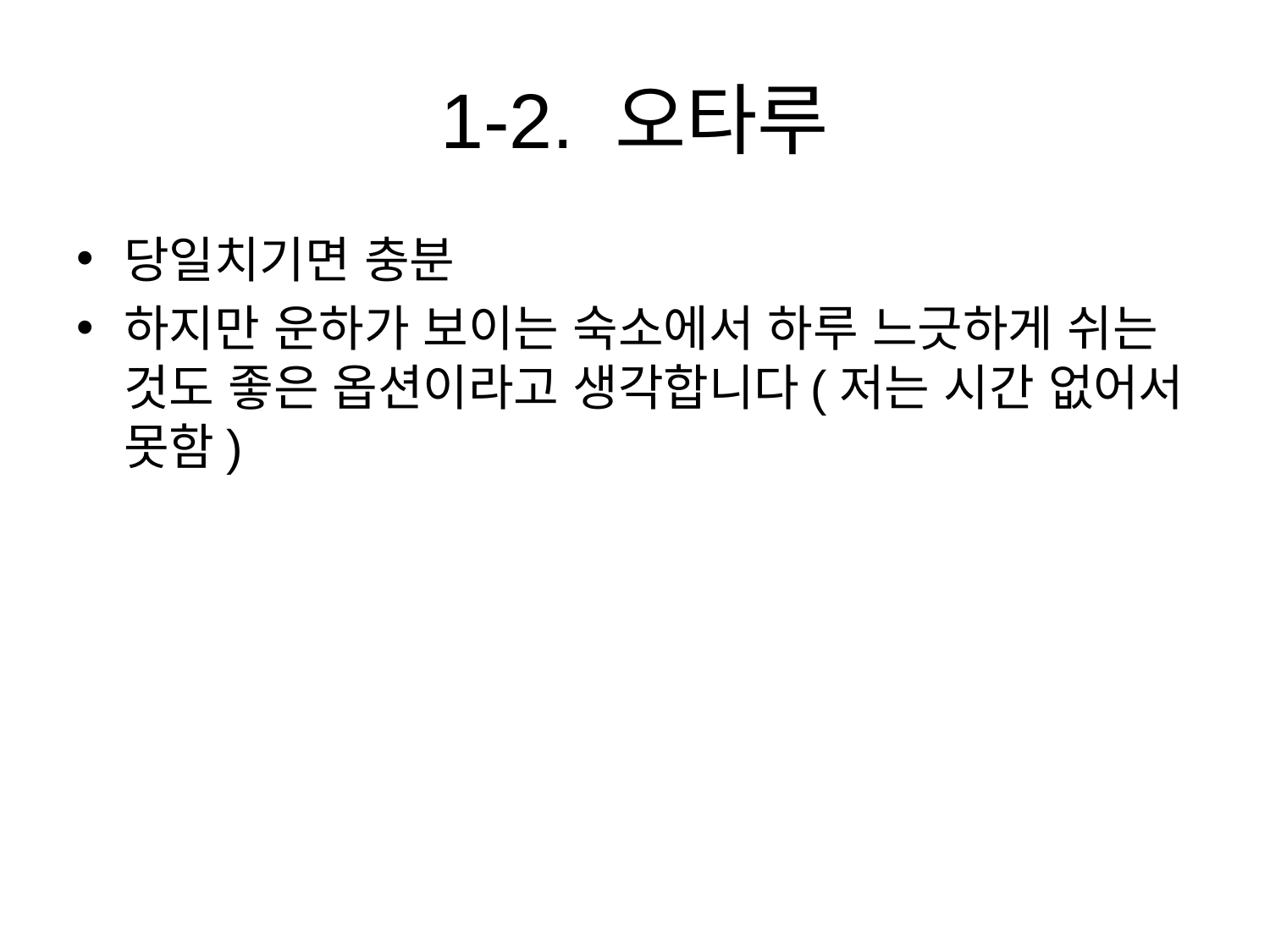

# 1-2. 오타루
당일치기면 충분
하지만 운하가 보이는 숙소에서 하루 느긋하게 쉬는 것도 좋은 옵션이라고 생각합니다(저는 시간 없어서 못함)